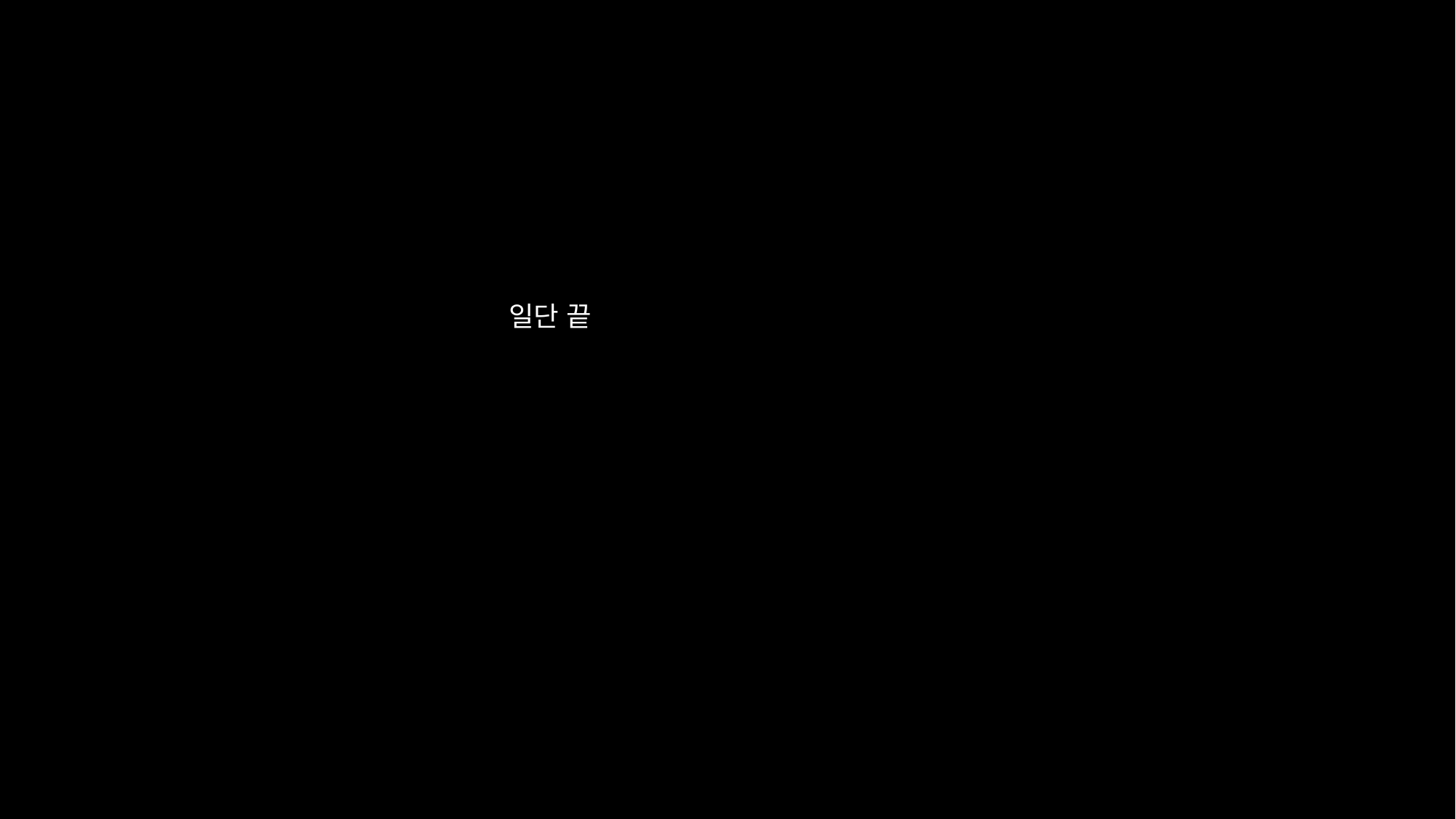

# 대충 필요한 것
게임 화면
설정 화면
대부분 상세 화면
게임 시나리오
시스템 구조도

일단 끝